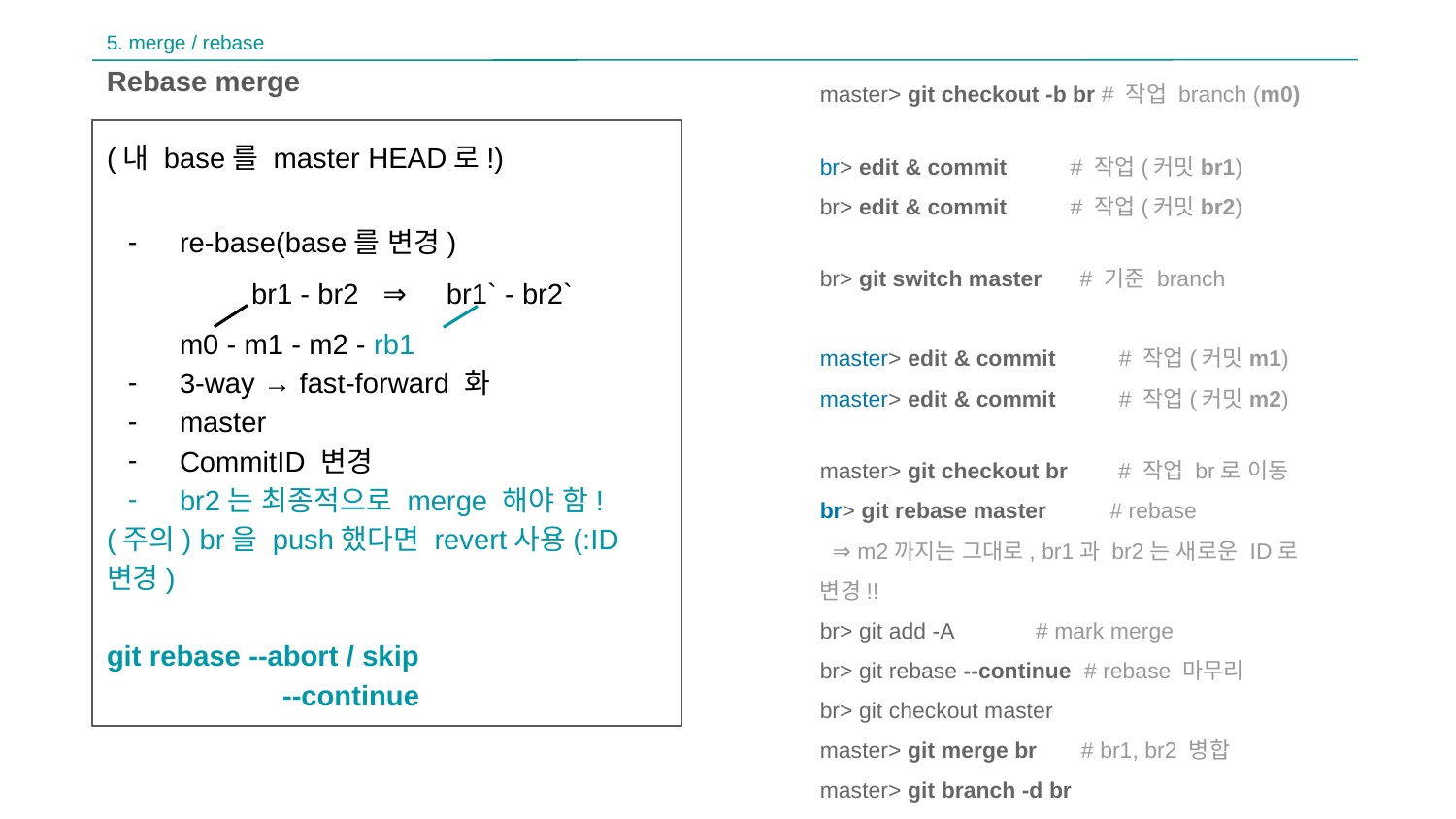

5. merge / rebase
master> git checkout -b br # 작업 branch (m0)
br> edit & commit          # 작업(커밋br1)
br> edit & commit          # 작업(커밋br2)
br> git switch master      # 기준 branch
master> edit & commit          # 작업(커밋m1)
master> edit & commit          # 작업(커밋m2)
master> git checkout br        # 작업 br로 이동
br> git rebase master          # rebase
  ⇒ m2까지는 그대로, br1과 br2는 새로운 ID로 변경!!
br> git add -A             # mark merge
br> git rebase --continue  # rebase 마무리
br> git checkout master
master> git merge br       # br1, br2 병합
master> git branch -d br
Rebase merge

(내 base를 master HEAD로!)
re-base(base를 변경)
         br1 - br2   ⇒     br1` - br2`
m0 - m1 - m2 - rb1
3-way → fast-forward 화
master
CommitID 변경
br2는 최종적으로 merge 해야 함!
(주의) br을 push했다면 revert사용(:ID 변경)
git rebase --abort / skip
                      --continue